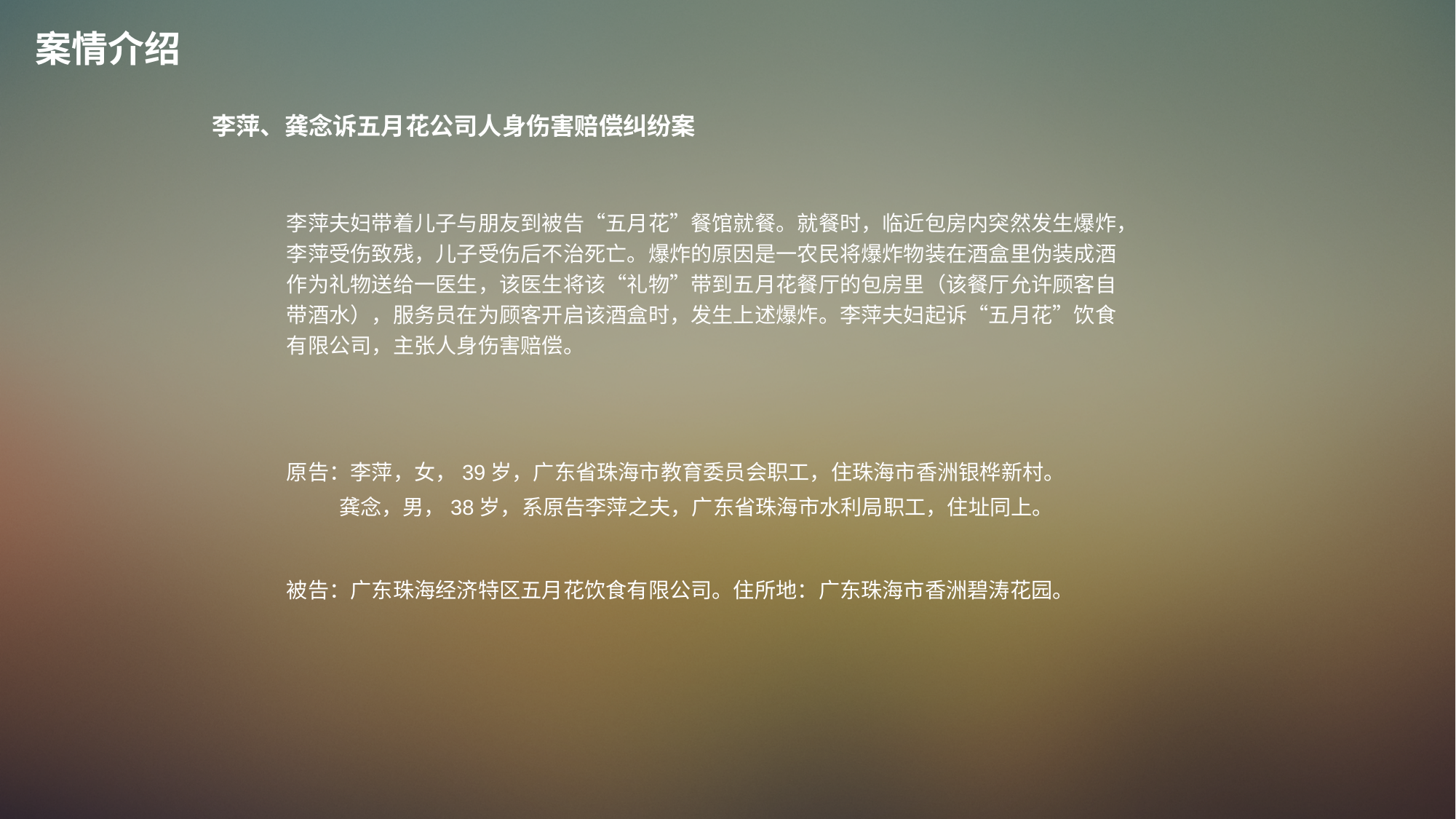

案情介绍
李萍、龚念诉五月花公司人身伤害赔偿纠纷案
李萍夫妇带着儿子与朋友到被告“五月花”餐馆就餐。就餐时，临近包房内突然发生爆炸，李萍受伤致残，儿子受伤后不治死亡。爆炸的原因是一农民将爆炸物装在酒盒里伪装成酒作为礼物送给一医生，该医生将该“礼物”带到五月花餐厅的包房里（该餐厅允许顾客自带酒水），服务员在为顾客开启该酒盒时，发生上述爆炸。李萍夫妇起诉“五月花”饮食有限公司，主张人身伤害赔偿。
原告：李萍，女，39岁，广东省珠海市教育委员会职工，住珠海市香洲银桦新村。
          龚念，男，38岁，系原告李萍之夫，广东省珠海市水利局职工，住址同上。
被告：广东珠海经济特区五月花饮食有限公司。住所地：广东珠海市香洲碧涛花园。